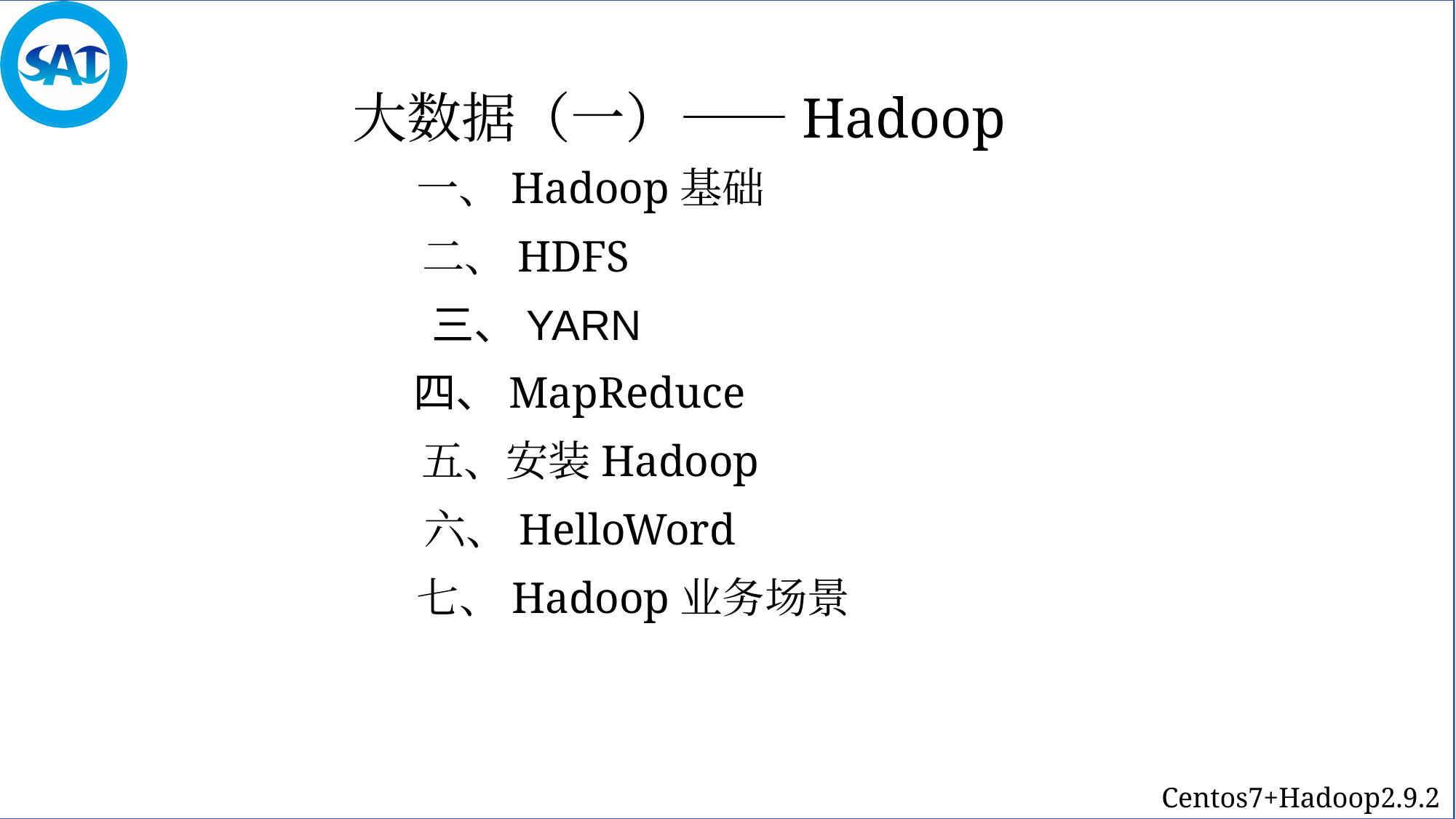

大数据（一）——Hadoop
一、Hadoop基础
二、HDFS
三、YARN
四、MapReduce
五、安装Hadoop
六、HelloWord
七、Hadoop业务场景
Centos7+Hadoop2.9.2